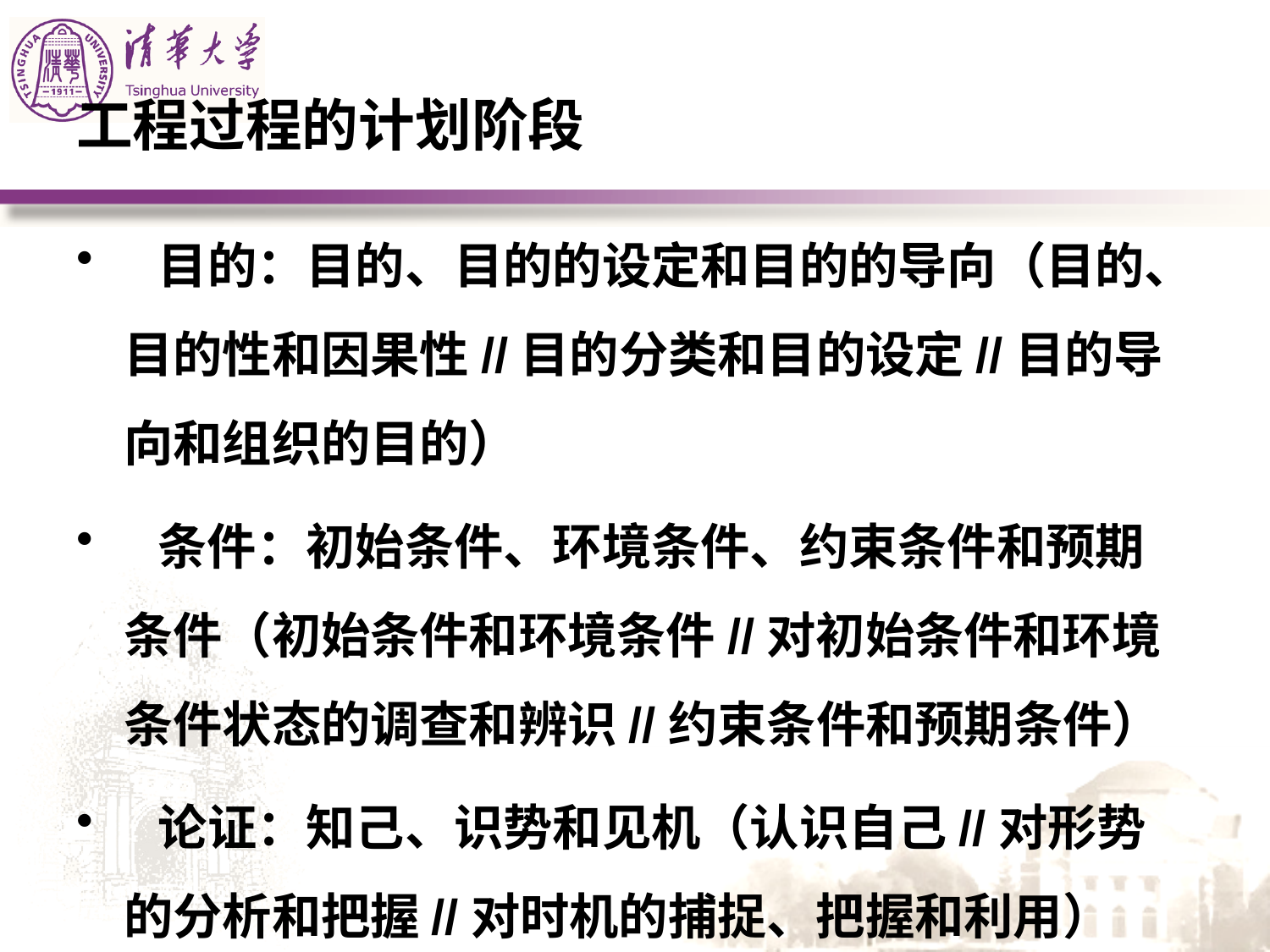

# 工程过程的计划阶段
  目的：目的、目的的设定和目的的导向（目的、目的性和因果性//目的分类和目的设定//目的导向和组织的目的）
  条件：初始条件、环境条件、约束条件和预期条件（初始条件和环境条件//对初始条件和环境条件状态的调查和辨识//约束条件和预期条件）
  论证：知己、识势和见机（认识自己//对形势的分析和把握//对时机的捕捉、把握和利用）